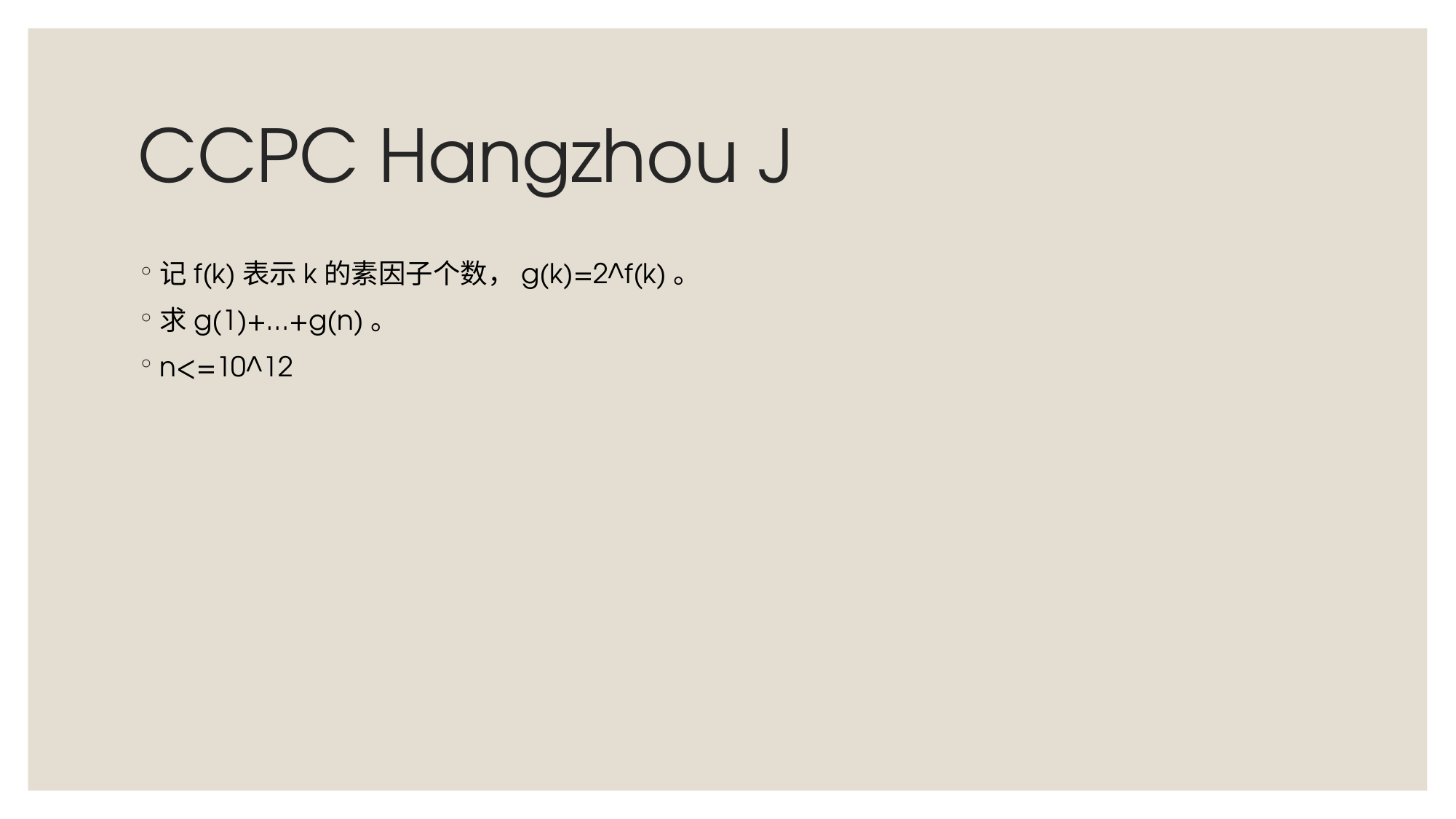

# CCPC Hangzhou J
记f(k)表示k的素因子个数，g(k)=2^f(k)。
求g(1)+…+g(n)。
n<=10^12